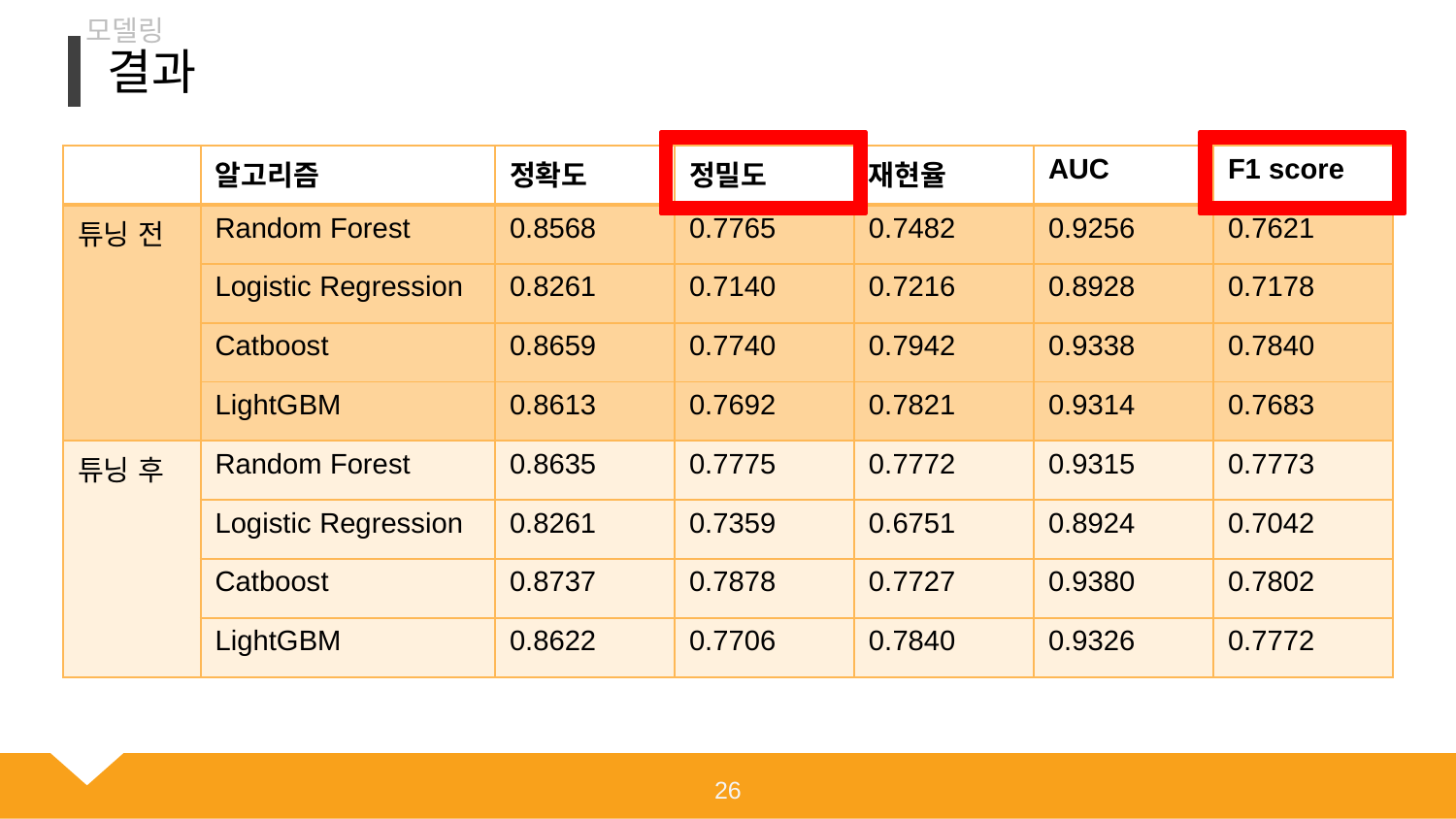

모델링
결과

|  | 알고리즘 | 정확도 | 정밀도 | 재현율 | AUC | F1 score |
| --- | --- | --- | --- | --- | --- | --- |
| 튜닝 전 | Random Forest | 0.8568 | 0.7765 | 0.7482 | 0.9256 | 0.7621 |
|  | Logistic Regression | 0.8261 | 0.7140 | 0.7216 | 0.8928 | 0.7178 |
|  | Catboost | 0.8659 | 0.7740 | 0.7942 | 0.9338 | 0.7840 |
|  | LightGBM | 0.8613 | 0.7692 | 0.7821 | 0.9314 | 0.7683 |
| 튜닝 후 | Random Forest | 0.8635 | 0.7775 | 0.7772 | 0.9315 | 0.7773 |
|  | Logistic Regression | 0.8261 | 0.7359 | 0.6751 | 0.8924 | 0.7042 |
|  | Catboost | 0.8737 | 0.7878 | 0.7727 | 0.9380 | 0.7802 |
|  | LightGBM | 0.8622 | 0.7706 | 0.7840 | 0.9326 | 0.7772 |
26